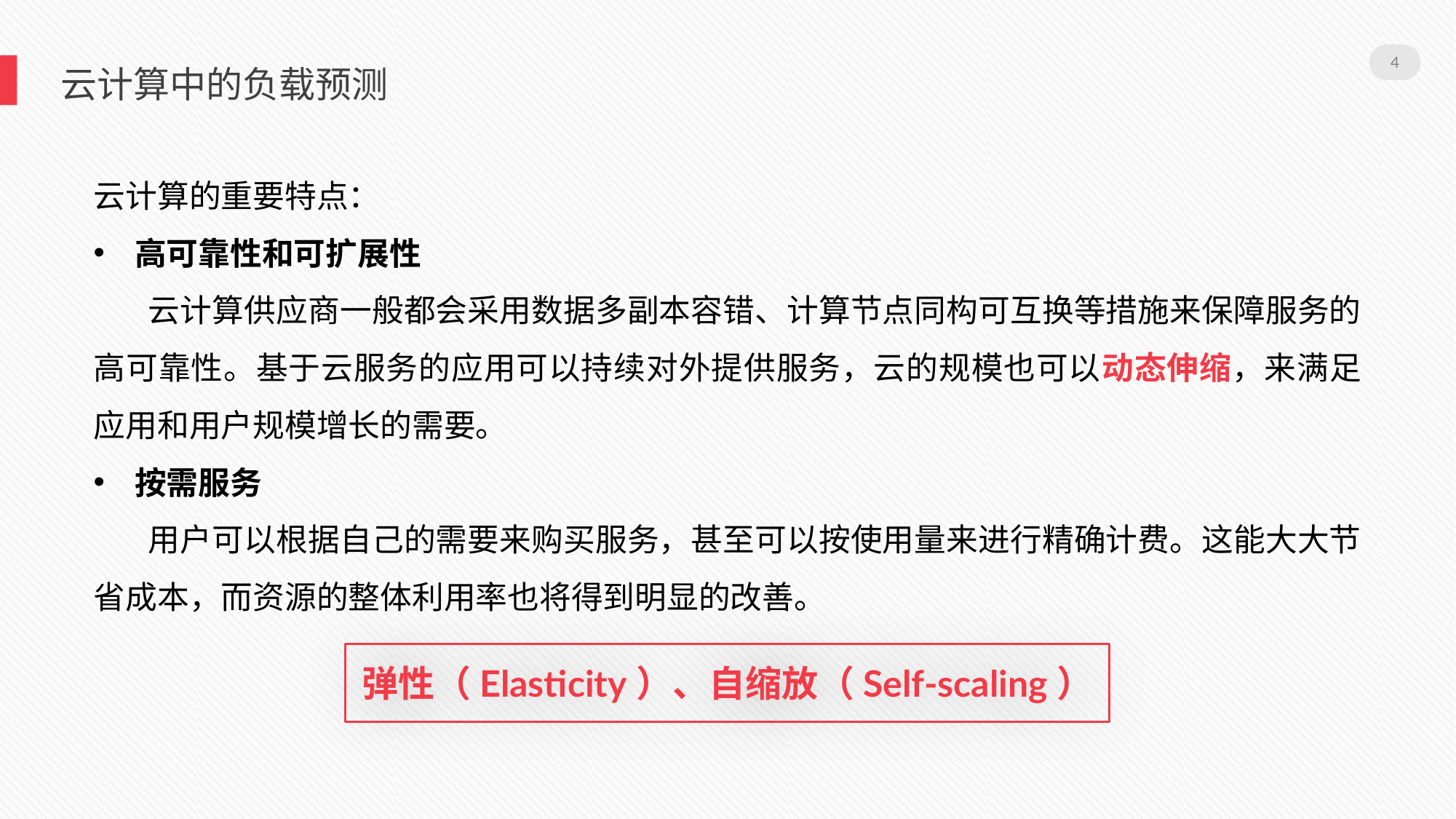

4
云计算中的负载预测
云计算的重要特点：
高可靠性和可扩展性
云计算供应商一般都会采用数据多副本容错、计算节点同构可互换等措施来保障服务的高可靠性。基于云服务的应用可以持续对外提供服务，云的规模也可以动态伸缩，来满足应用和用户规模增长的需要。
按需服务
用户可以根据自己的需要来购买服务，甚至可以按使用量来进行精确计费。这能大大节省成本，而资源的整体利用率也将得到明显的改善。
弹性（Elasticity）、自缩放（Self-scaling）